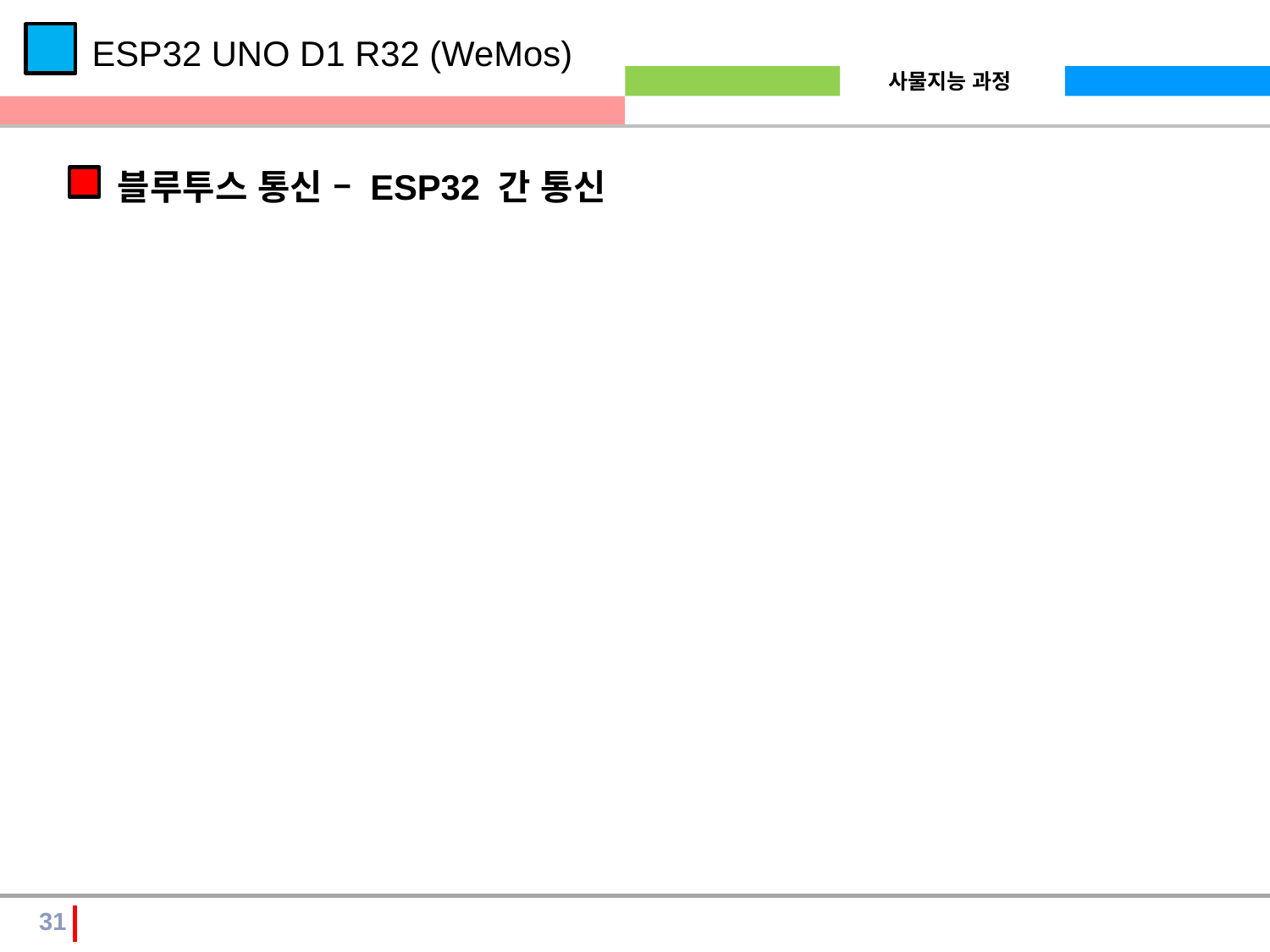

ESP32 UNO D1 R32 (WeMos)
블루투스 통신 – ESP32 간 통신

31